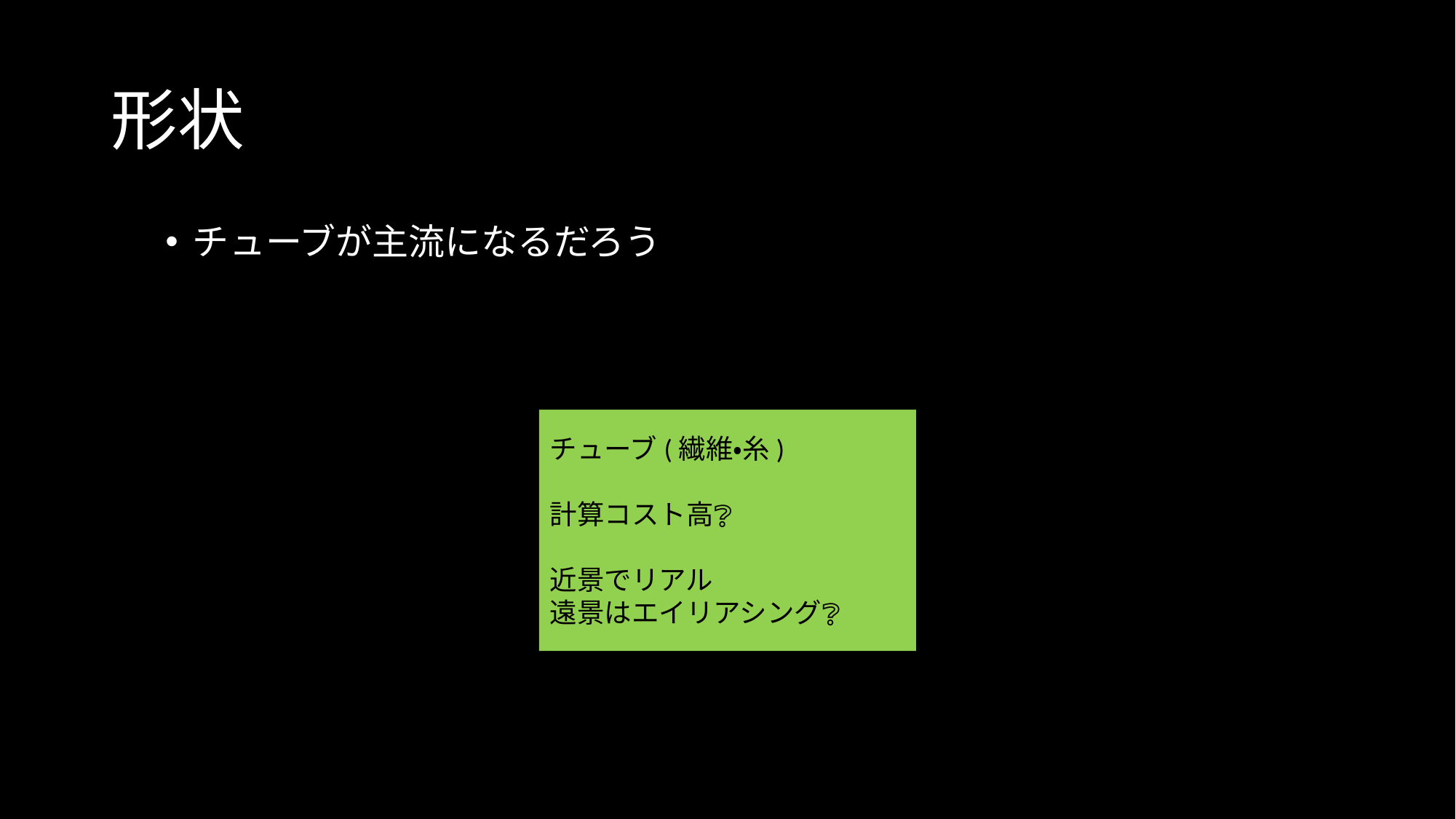

# 形状
チューブが主流になるだろう
チューブ(繊維・糸)

計算コスト高❔

近景でリアル
遠景はエイリアシング❔